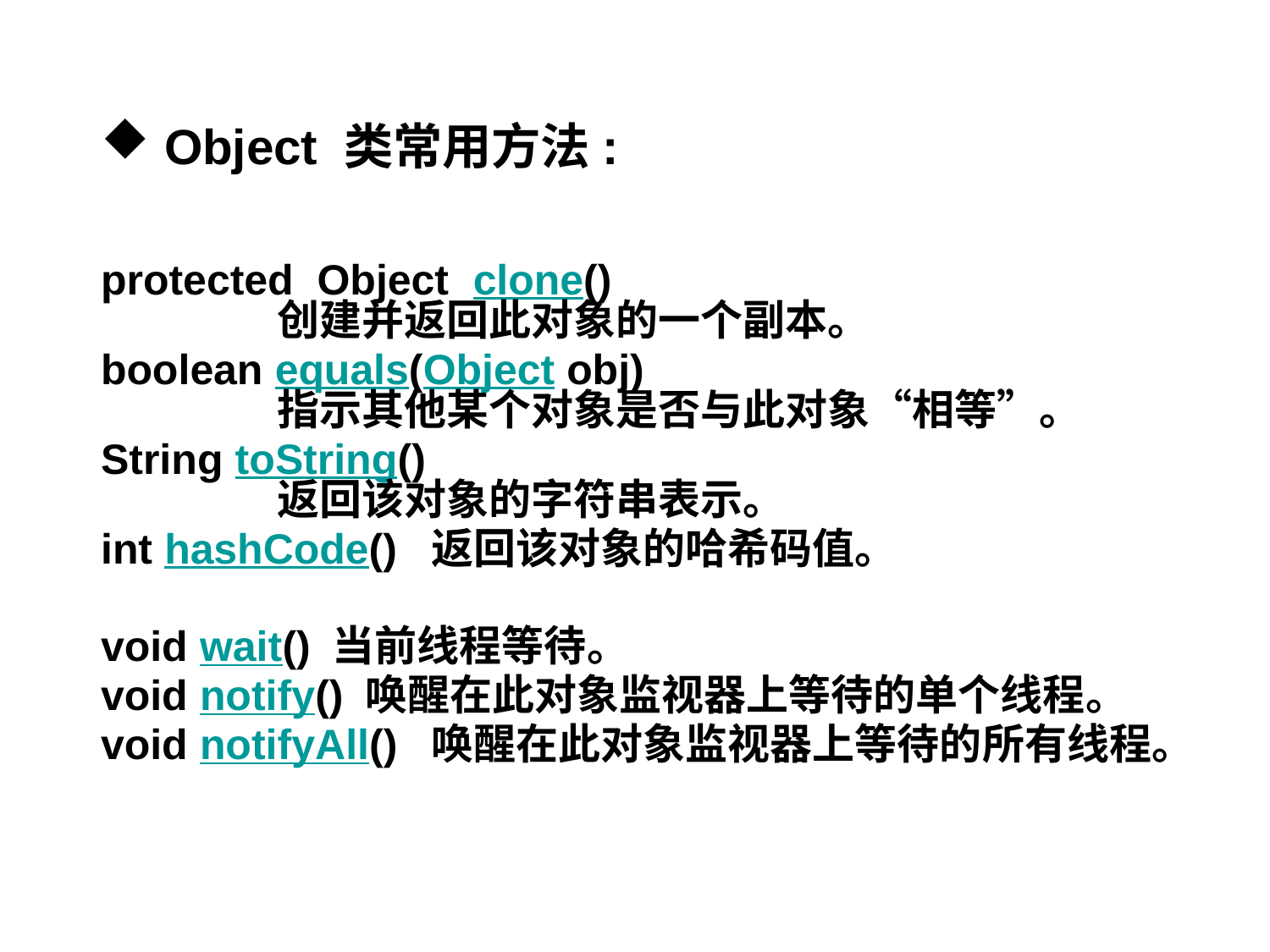

# Object 类常用方法:
protected  Object  clone()
          创建并返回此对象的一个副本。
boolean equals(Object obj)
          指示其他某个对象是否与此对象“相等”。
String toString()
          返回该对象的字符串表示。
int hashCode()  返回该对象的哈希码值。

void wait() 当前线程等待。
void notify() 唤醒在此对象监视器上等待的单个线程。
void notifyAll()  唤醒在此对象监视器上等待的所有线程。